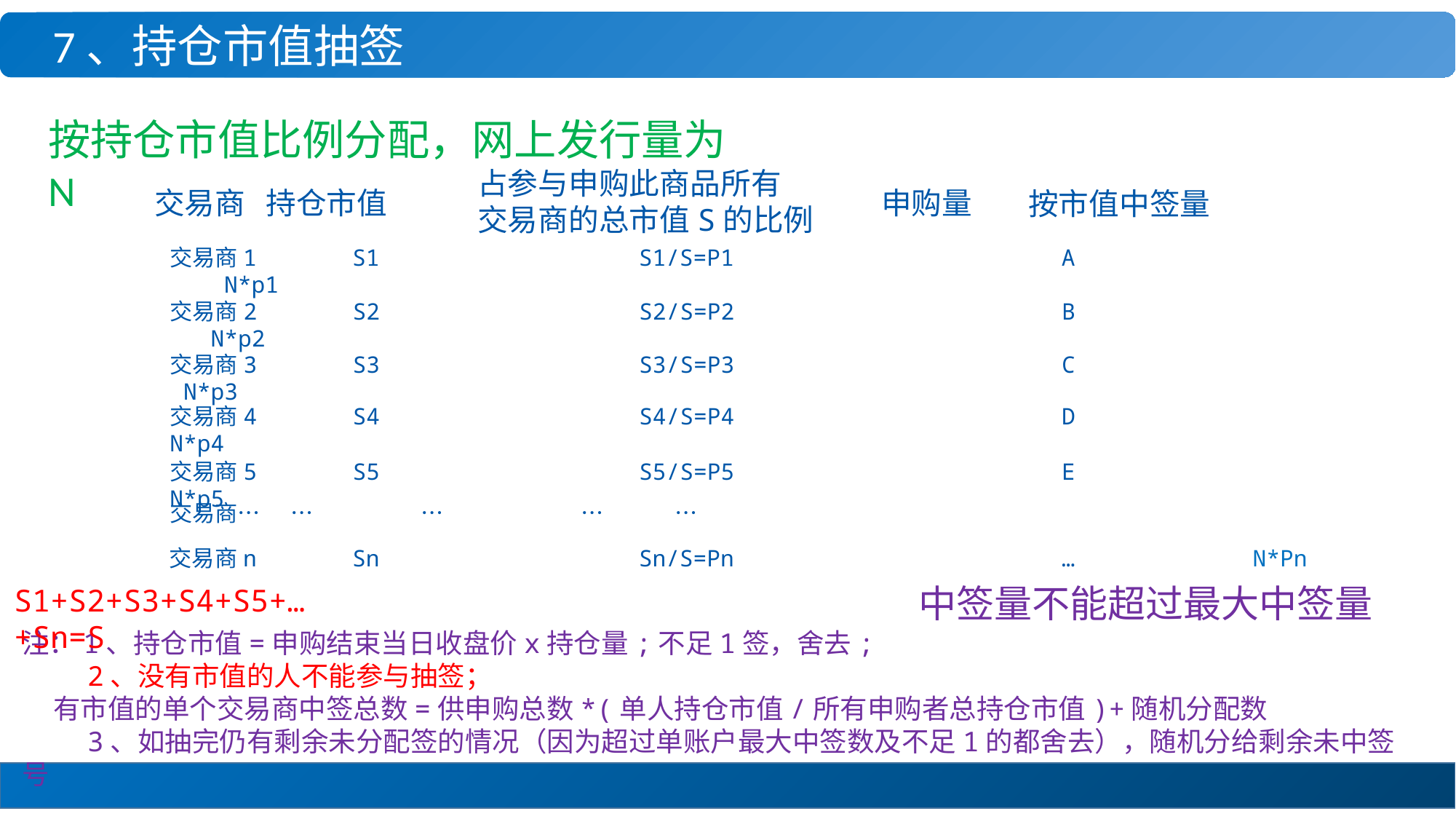

7、持仓市值抽签

按持仓市值比例分配，网上发行量为N
占参与申购此商品所有
交易商的总市值S的比例
交易商   持仓市值
申购量
按市值中签量
交易商1       S1                   S1/S=P1                        A              N*p1
交易商2       S2                   S2/S=P2                        B              N*p2
交易商3       S3                   S3/S=P3                        C              N*p3
交易商4       S4                   S4/S=P4                        D              N*p4
交易商5       S5                   S5/S=P5                        E              N*p5
交易商…      …                     …                           …              …
交易商n       Sn                   Sn/S=Pn                        …             N*Pn
中签量不能超过最大中签量
S1+S2+S3+S4+S5+…+Sn=S
注：1、持仓市值=申购结束当日收盘价x持仓量;不足1签，舍去;
    2、没有市值的人不能参与抽签；
    有市值的单个交易商中签总数=供申购总数*(单人持仓市值/所有申购者总持仓市值)+随机分配数
    3、如抽完仍有剩余未分配签的情况（因为超过单账户最大中签数及不足1的都舍去），随机分给剩余未中签号